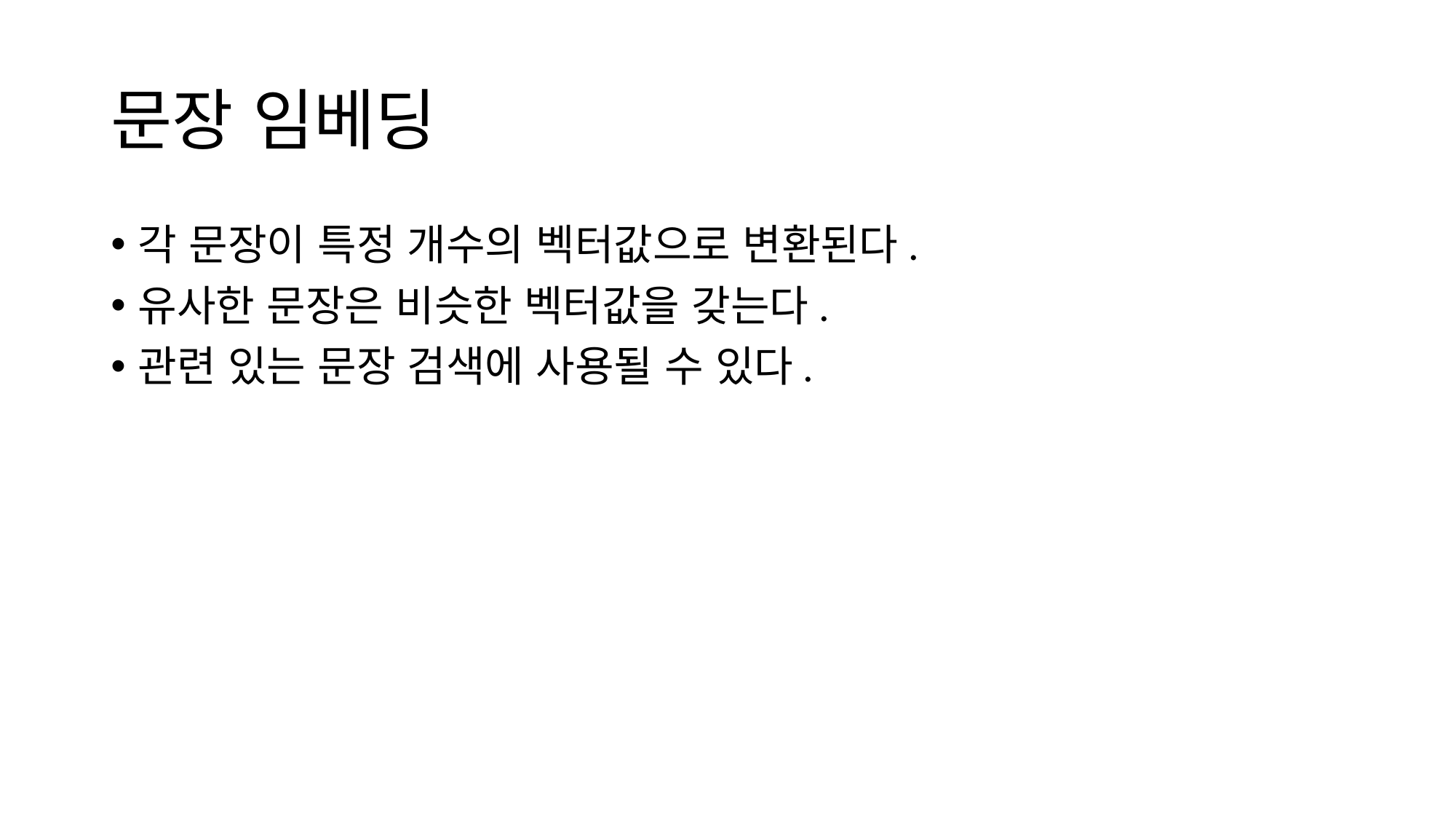

# 문장 임베딩
각 문장이 특정 개수의 벡터값으로 변환된다.
유사한 문장은 비슷한 벡터값을 갖는다.
관련 있는 문장 검색에 사용될 수 있다.